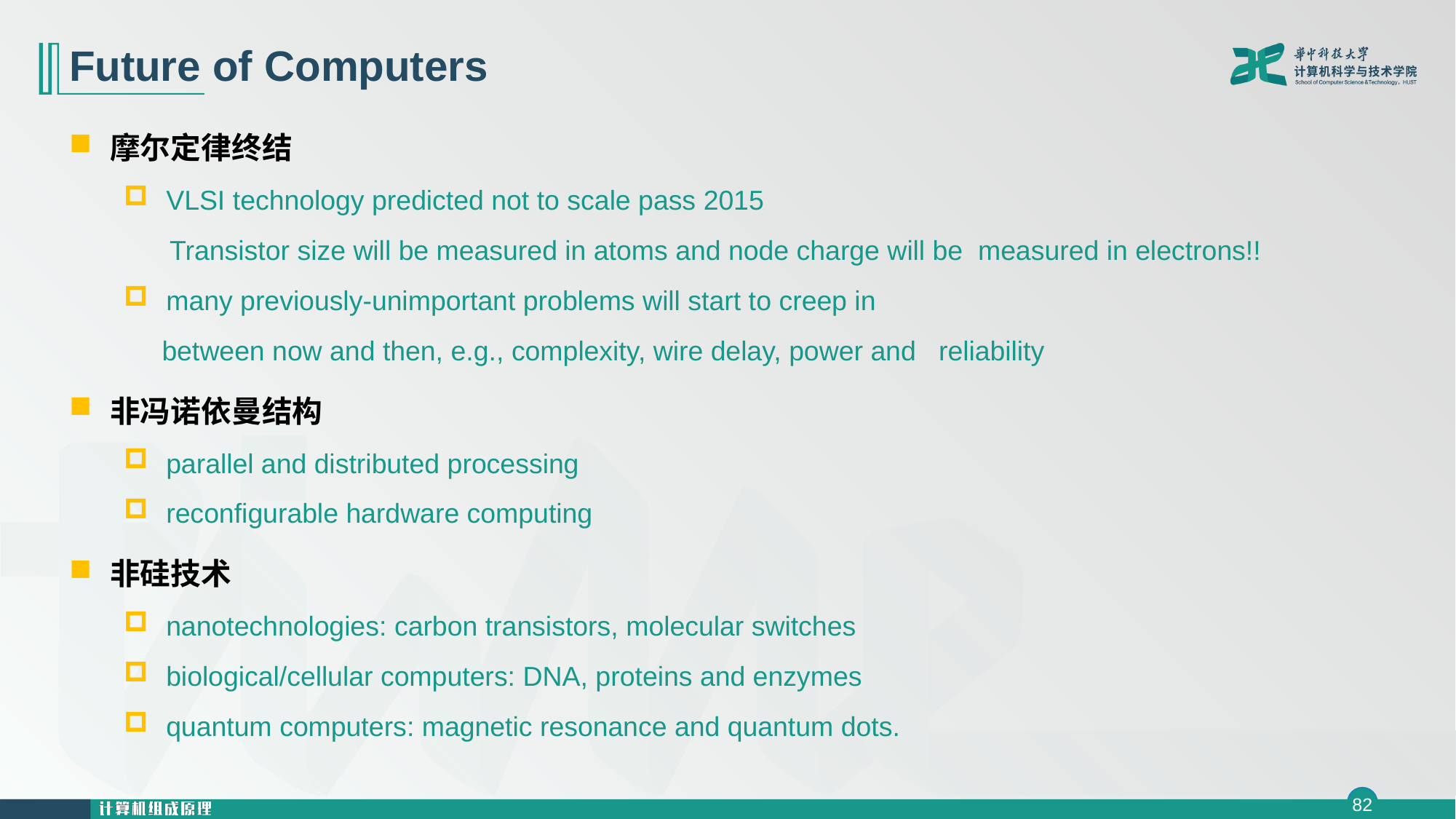

# Future of Computers
摩尔定律终结
VLSI technology predicted not to scale pass 2015
      Transistor size will be measured in atoms and node charge will be  measured in electrons!!
many previously-unimportant problems will start to creep in
     between now and then, e.g., complexity, wire delay, power and   reliability
非冯诺依曼结构
parallel and distributed processing
reconfigurable hardware computing
非硅技术
nanotechnologies: carbon transistors, molecular switches
biological/cellular computers: DNA, proteins and enzymes
quantum computers: magnetic resonance and quantum dots.